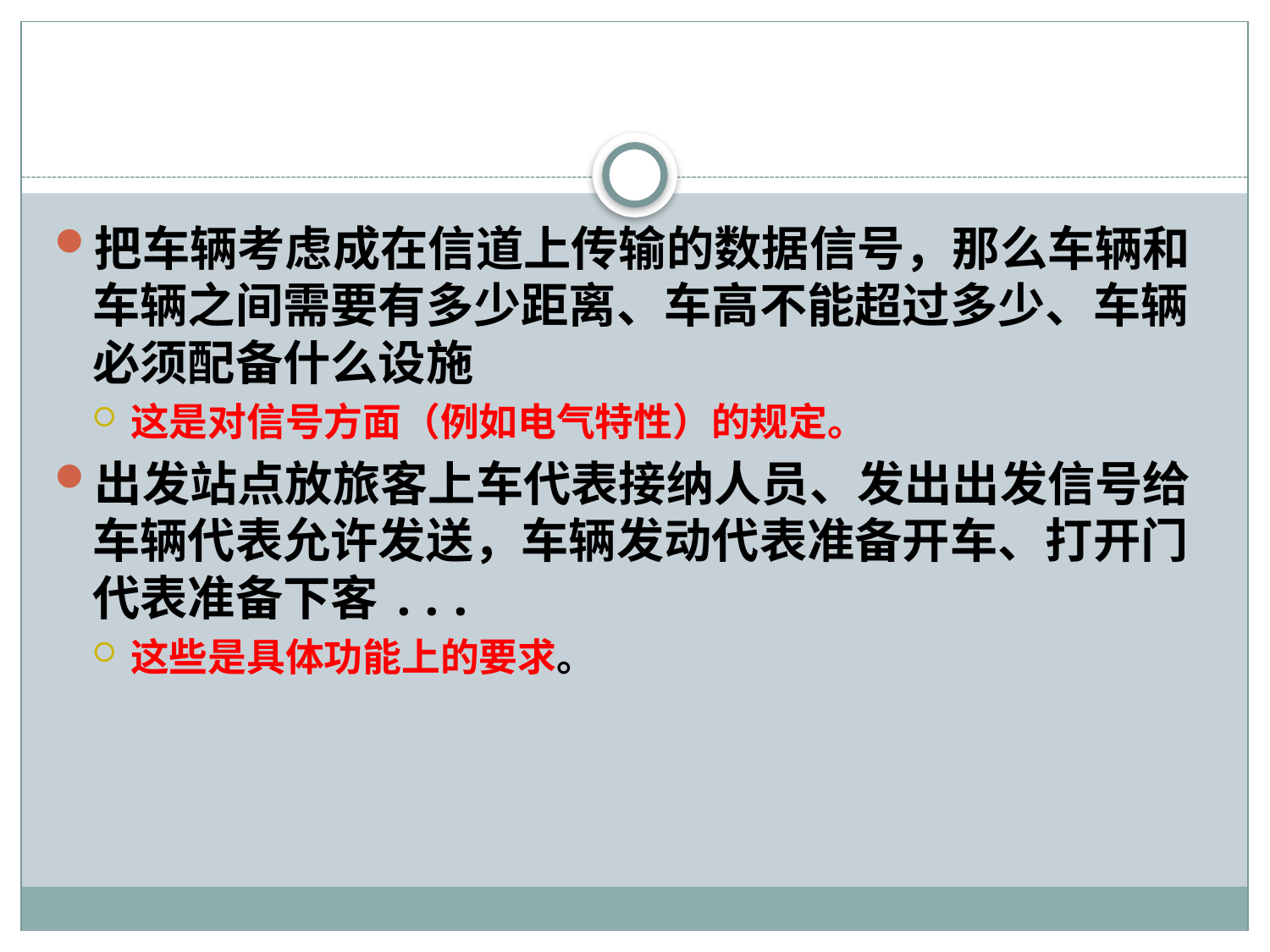

#
把车辆考虑成在信道上传输的数据信号，那么车辆和车辆之间需要有多少距离、车高不能超过多少、车辆必须配备什么设施
这是对信号方面（例如电气特性）的规定。
出发站点放旅客上车代表接纳人员、发出出发信号给车辆代表允许发送，车辆发动代表准备开车、打开门代表准备下客...
这些是具体功能上的要求。